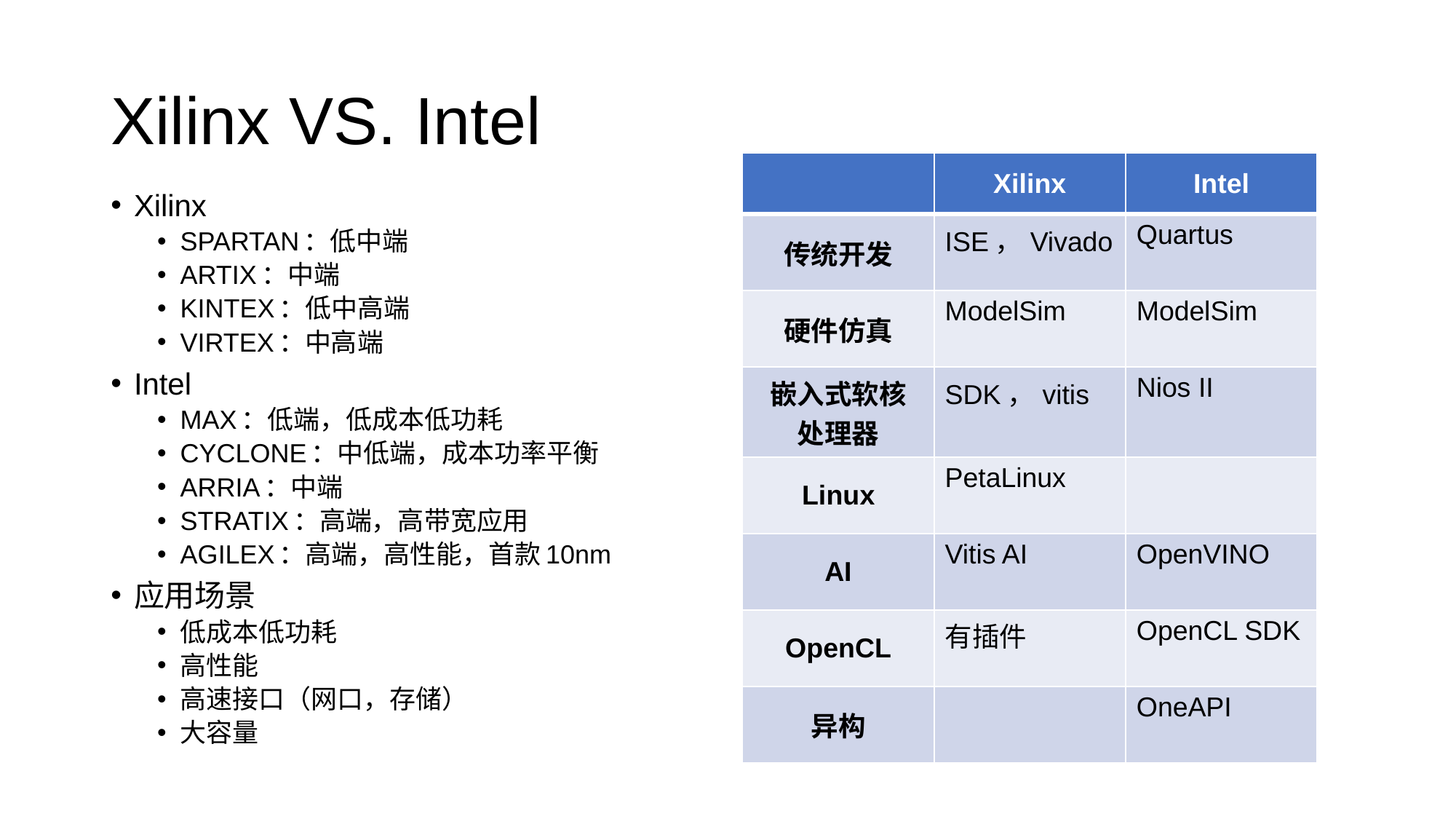

# Xilinx VS. Intel
|  | Xilinx | Intel |
| --- | --- | --- |
| 传统开发 | ISE，Vivado | Quartus |
| 硬件仿真 | ModelSim | ModelSim |
| 嵌入式软核 处理器 | SDK，vitis | Nios II |
| Linux | PetaLinux |  |
| AI | Vitis AI | OpenVINO |
| OpenCL | 有插件 | OpenCL SDK |
| 异构 |  | OneAPI |
Xilinx
SPARTAN：低中端
ARTIX：中端
KINTEX：低中高端
VIRTEX：中高端
Intel
MAX：低端，低成本低功耗
CYCLONE：中低端，成本功率平衡
ARRIA：中端
STRATIX：高端，高带宽应用
AGILEX：高端，高性能，首款10nm
应用场景
低成本低功耗
高性能
高速接口（网口，存储）
大容量